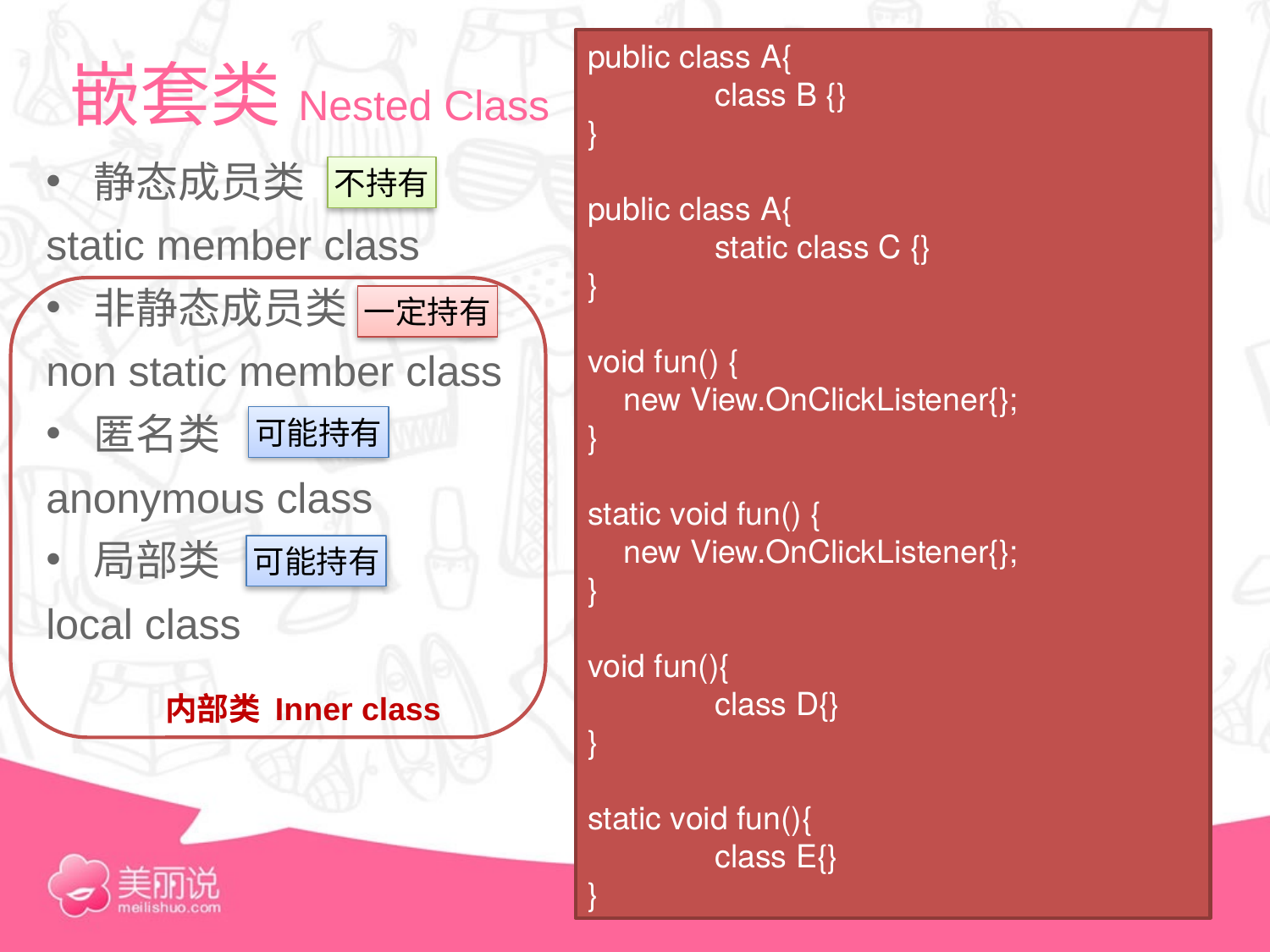

# 嵌套类Nested Class
public class A{
	class B {}
}

public class A{
	static class C {}
}

void fun() {
    new View.OnClickListener{};
}

static void fun() {
    new View.OnClickListener{};
}

void fun(){
	class D{}
}

static void fun(){
	class E{}
}
静态成员类
static member class
非静态成员类
non static member class
匿名类
anonymous class
局部类
local class
不持有

一定持有
可能持有
可能持有
内部类 Inner class